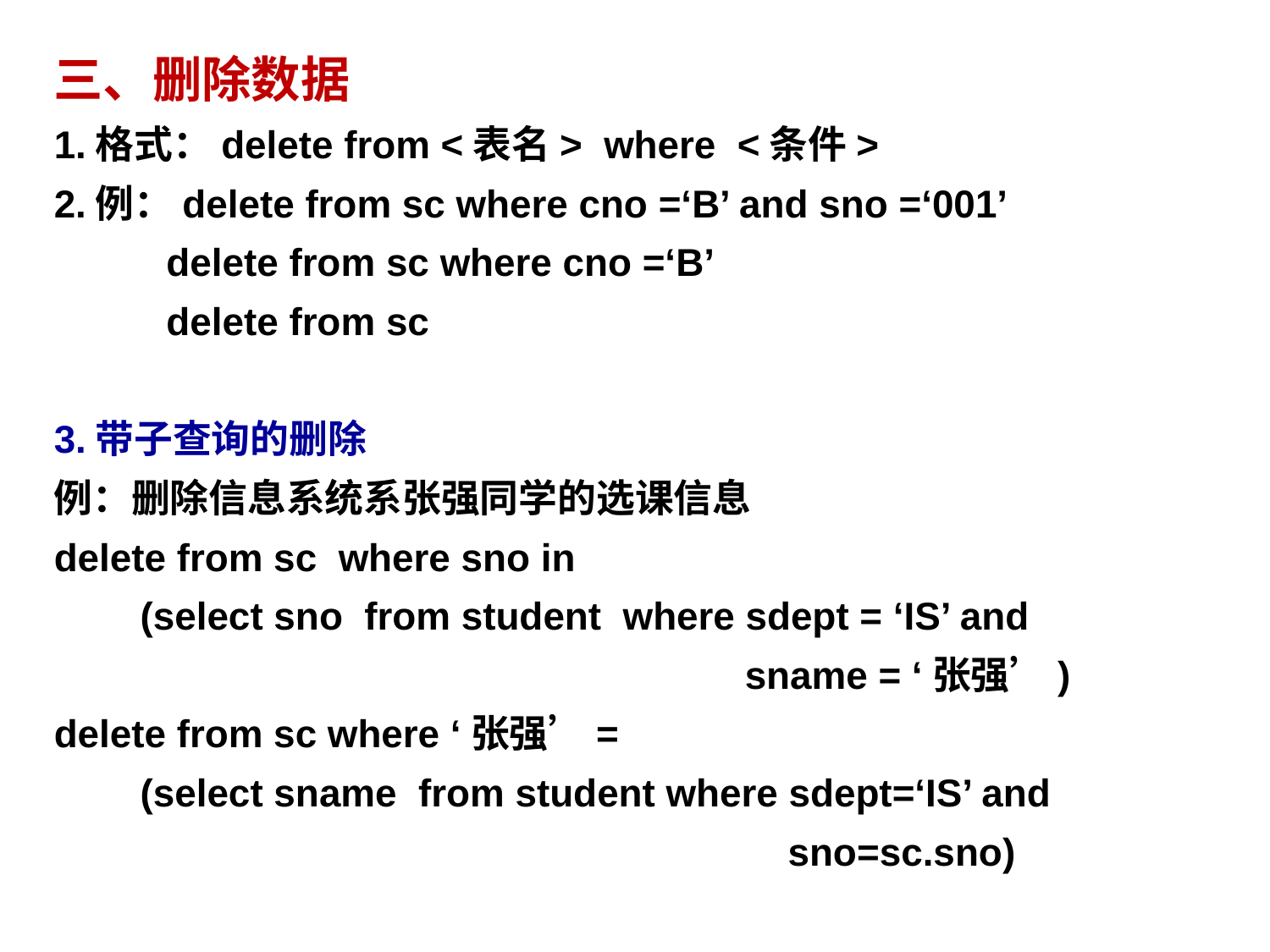

三、删除数据
1.格式：delete from <表名>  where  <条件>
2.例：delete from sc where cno =‘B’ and sno =‘001’
	      delete from sc where cno =‘B’
	      delete from sc

3.带子查询的删除
例：删除信息系统系张强同学的选课信息
delete from sc  where sno in
        (select sno  from student  where sdept = ‘IS’ and
                                                                sname = ‘张强’)
delete from sc where ‘张强’=
        (select sname  from student where sdept=‘IS’ and
                                                                    sno=sc.sno)